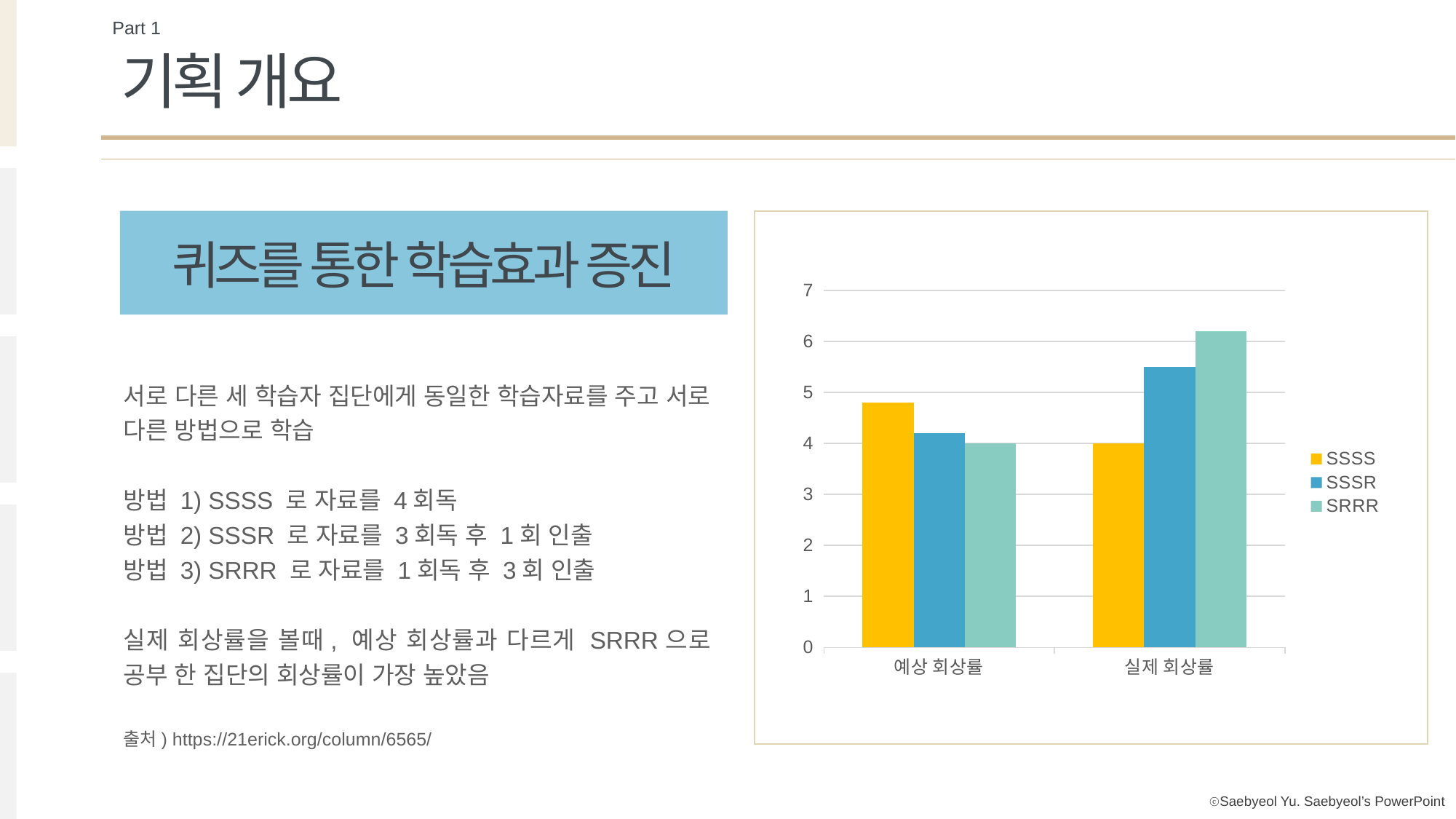

Part 1
기획 개요

퀴즈를 통한 학습효과 증진

### Chart

| Category | SSSS | SSSR | SRRR |
|---|---|---|---|
| 예상 회상률 | 4.8 | 4.2 | 4.0 |
| 실제 회상률 | 4.0 | 5.5 | 6.2 |
서로 다른 세 학습자 집단에게 동일한 학습자료를 주고 서로 다른 방법으로 학습

방법 1) SSSS 로 자료를 4회독
방법 2) SSSR 로 자료를 3회독 후 1회 인출
방법 3) SRRR 로 자료를 1회독 후 3회 인출

실제 회상률을 볼때, 예상 회상률과 다르게 SRRR으로 공부 한 집단의 회상률이 가장 높았음

출처) https://21erick.org/column/6565/